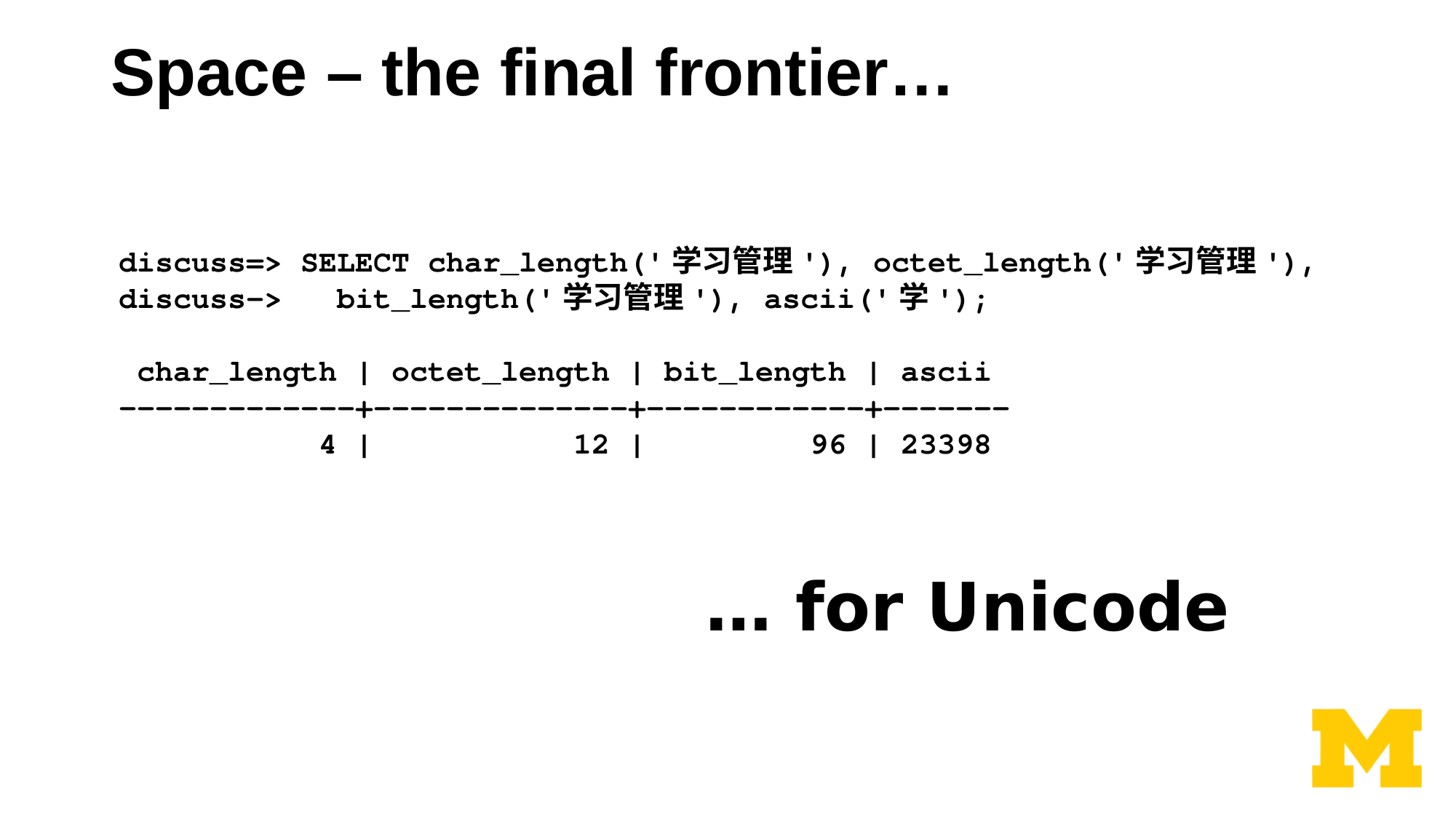

# Space – the final frontier…
discuss=> SELECT char_length('学习管理'), octet_length('学习管理'),
discuss->   bit_length('学习管理'), ascii('学');

 char_length | octet_length | bit_length | ascii
-------------+--------------+------------+-------
           4 |           12 |         96 | 23398

… for Unicode